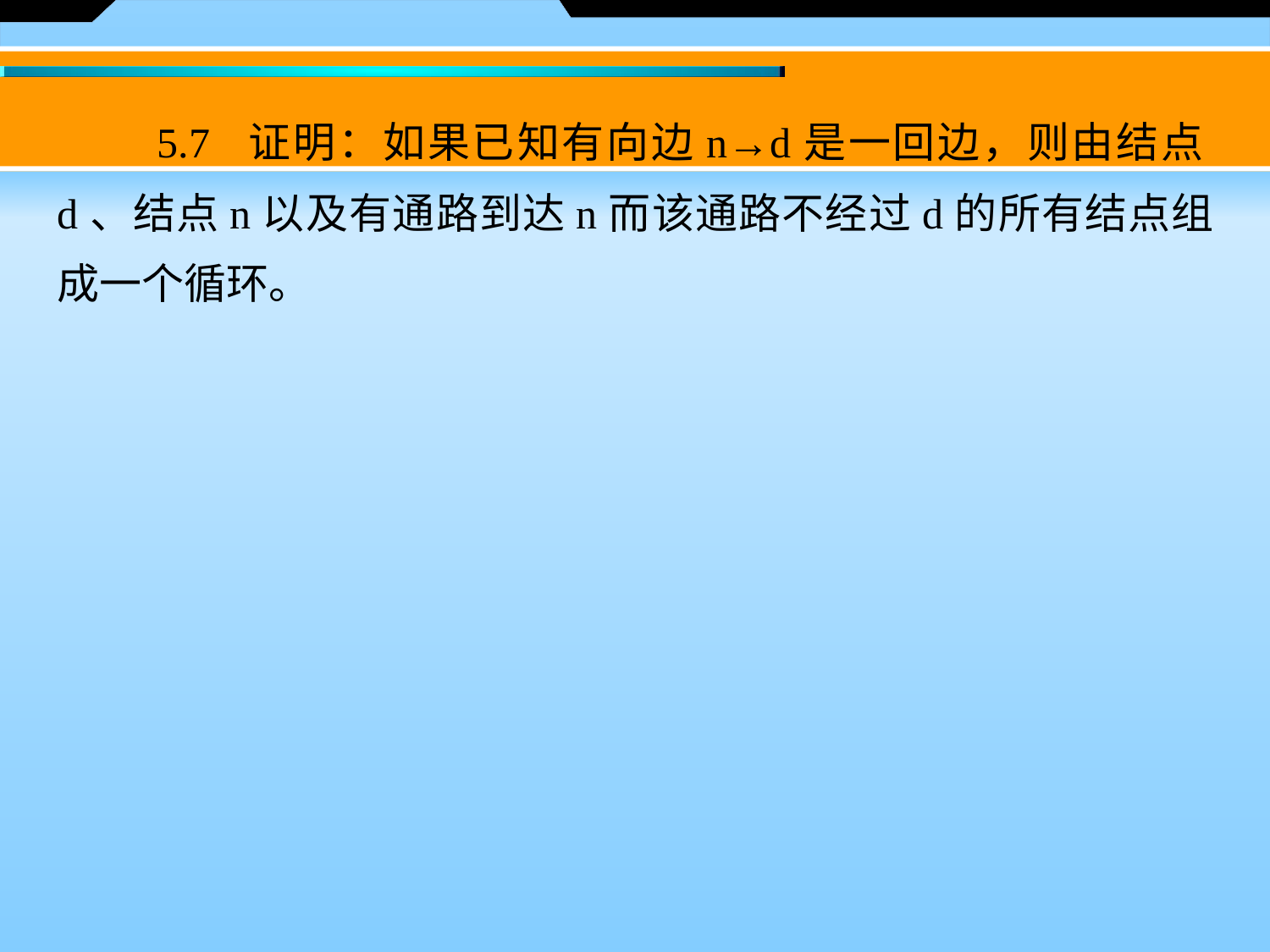

5.7  证明：如果已知有向边n→d是一回边，则由结点d、结点n以及有通路到达n而该通路不经过d的所有结点组成一个循环。